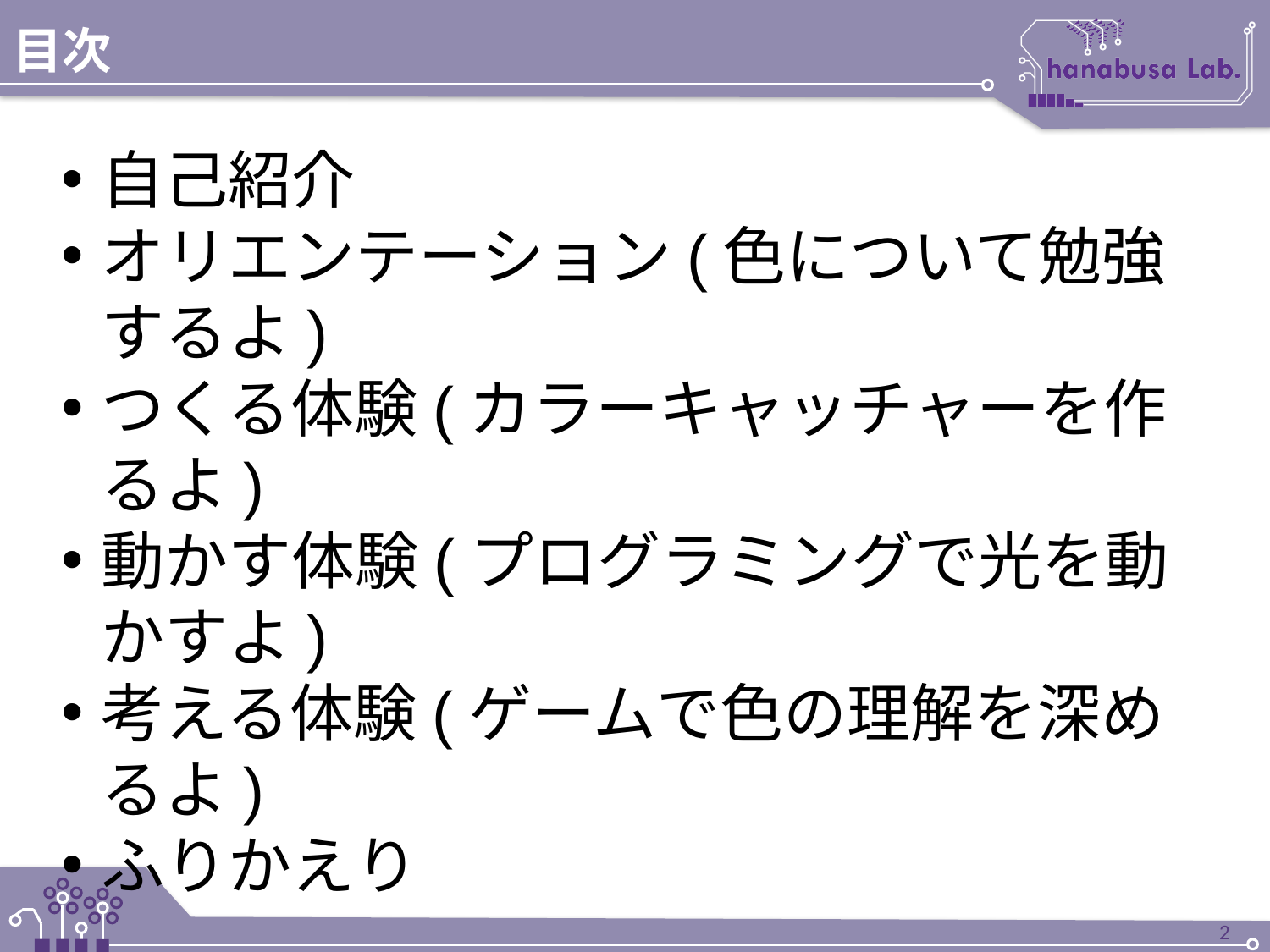

# 目次
自己紹介
オリエンテーション(色について勉強するよ)
つくる体験(カラーキャッチャーを作るよ)
動かす体験(プログラミングで光を動かすよ)
考える体験(ゲームで色の理解を深めるよ)
ふりかえり